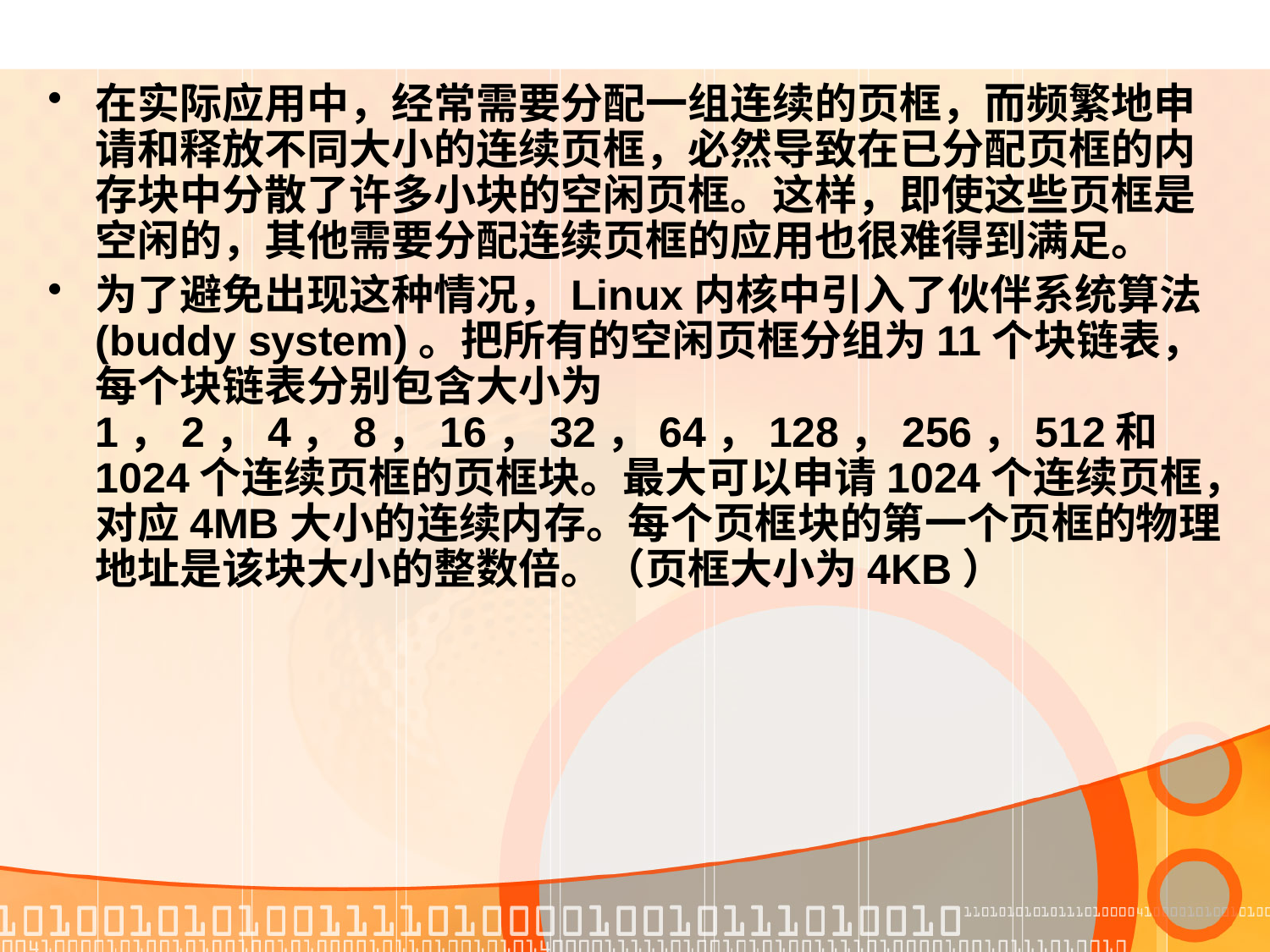

在实际应用中，经常需要分配一组连续的页框，而频繁地申请和释放不同大小的连续页框，必然导致在已分配页框的内存块中分散了许多小块的空闲页框。这样，即使这些页框是空闲的，其他需要分配连续页框的应用也很难得到满足。
为了避免出现这种情况，Linux内核中引入了伙伴系统算法(buddy system)。把所有的空闲页框分组为11个块链表，每个块链表分别包含大小为1，2，4，8，16，32，64，128，256，512和1024个连续页框的页框块。最大可以申请1024个连续页框，对应4MB大小的连续内存。每个页框块的第一个页框的物理地址是该块大小的整数倍。（页框大小为4KB）